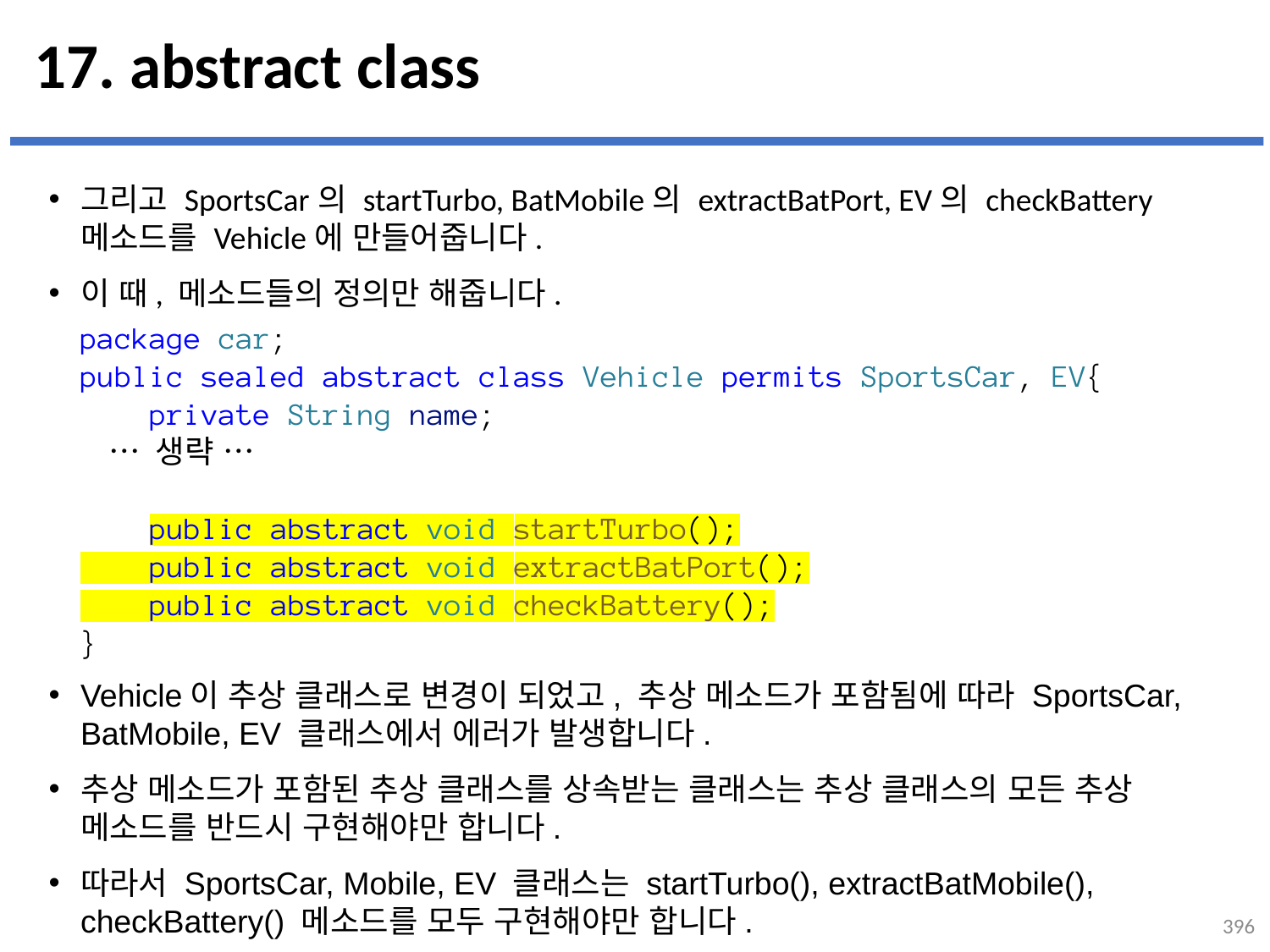

# 17. abstract class
그리고 SportsCar의 startTurbo, BatMobile의 extractBatPort, EV의 checkBattery 메소드를 Vehicle에 만들어줍니다.
이 때, 메소드들의 정의만 해줍니다.
...

설명
package car;
public sealed abstract class Vehicle permits SportsCar, EV{
    private String name;
    … 생략 …
    public abstract void startTurbo();
    public abstract void extractBatPort();
    public abstract void checkBattery();
}

Vehicle이 추상 클래스로 변경이 되었고, 추상 메소드가 포함됨에 따라 SportsCar, BatMobile, EV 클래스에서 에러가 발생합니다.
추상 메소드가 포함된 추상 클래스를 상속받는 클래스는 추상 클래스의 모든 추상 메소드를 반드시 구현해야만 합니다.
따라서 SportsCar, Mobile, EV 클래스는 startTurbo(), extractBatMobile(), checkBattery() 메소드를 모두 구현해야만 합니다.
396